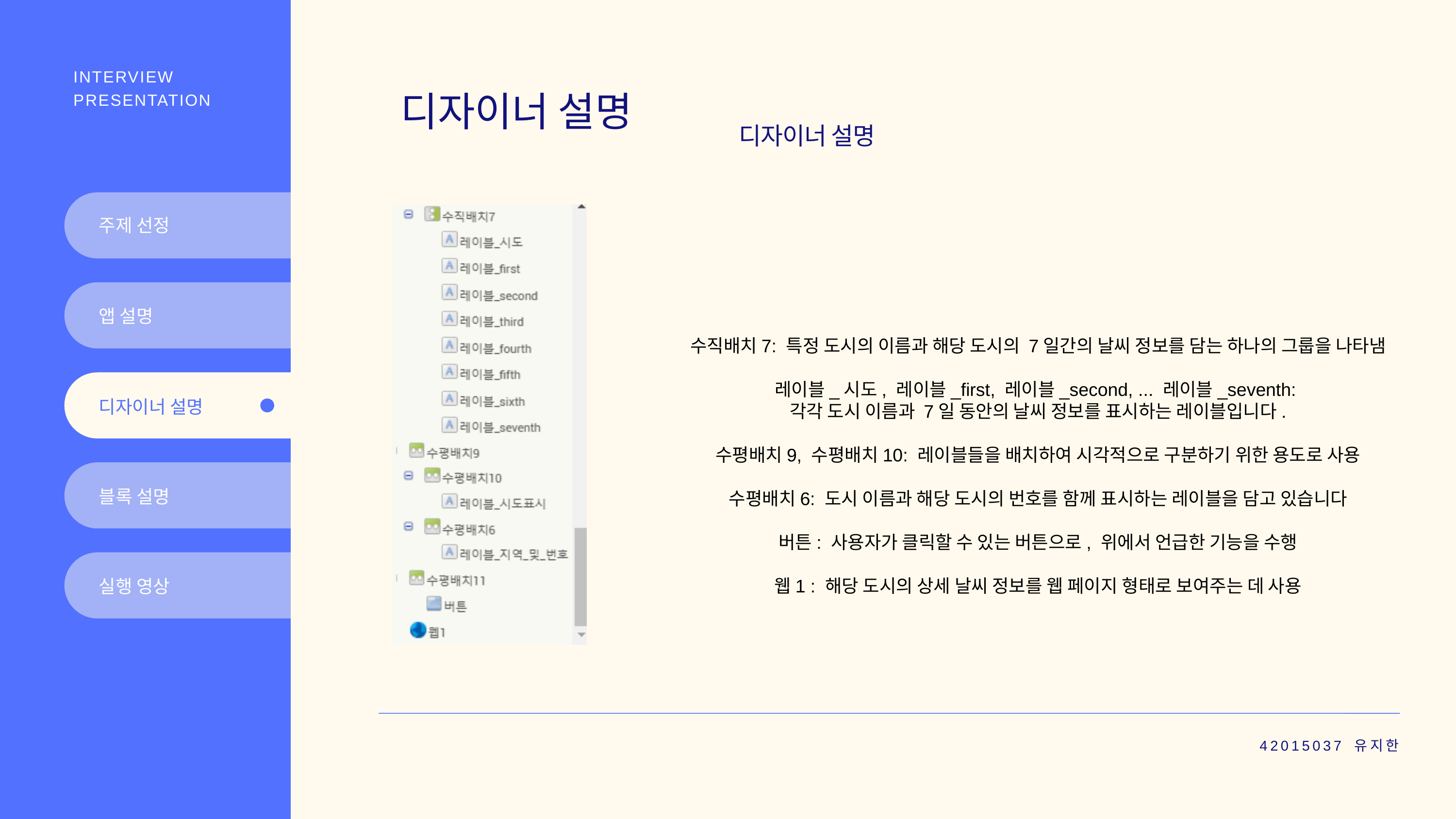

INTERVIEW PRESENTATION
디자이너 설명
디자이너 설명

주제 선정

앱 설명
수직배치7: 특정 도시의 이름과 해당 도시의 7일간의 날씨 정보를 담는 하나의 그룹을 나타냄

레이블_시도, 레이블_first, 레이블_second, ... 레이블_seventh:
각각 도시 이름과 7일 동안의 날씨 정보를 표시하는 레이블입니다.

수평배치9, 수평배치10: 레이블들을 배치하여 시각적으로 구분하기 위한 용도로 사용

수평배치6: 도시 이름과 해당 도시의 번호를 함께 표시하는 레이블을 담고 있습니다

버튼: 사용자가 클릭할 수 있는 버튼으로, 위에서 언급한 기능을 수행

웹1 : 해당 도시의 상세 날씨 정보를 웹 페이지 형태로 보여주는 데 사용

디자이너 설명

블록 설명

실행 영상

42015037 유지한